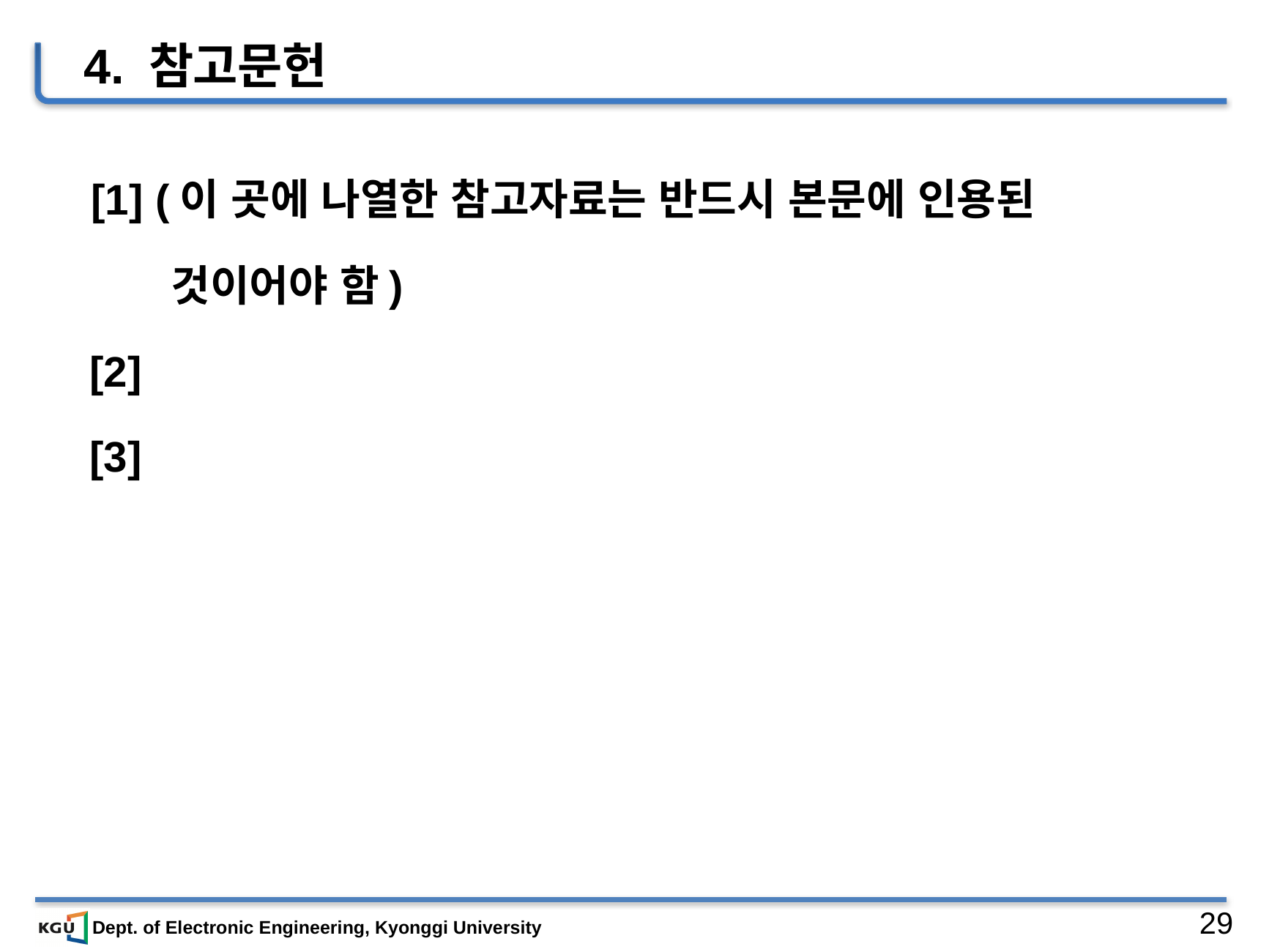

4. 참고문헌
 [1] (이 곳에 나열한 참고자료는 반드시 본문에 인용된
       것이어야 함)
 [2]
 [3]